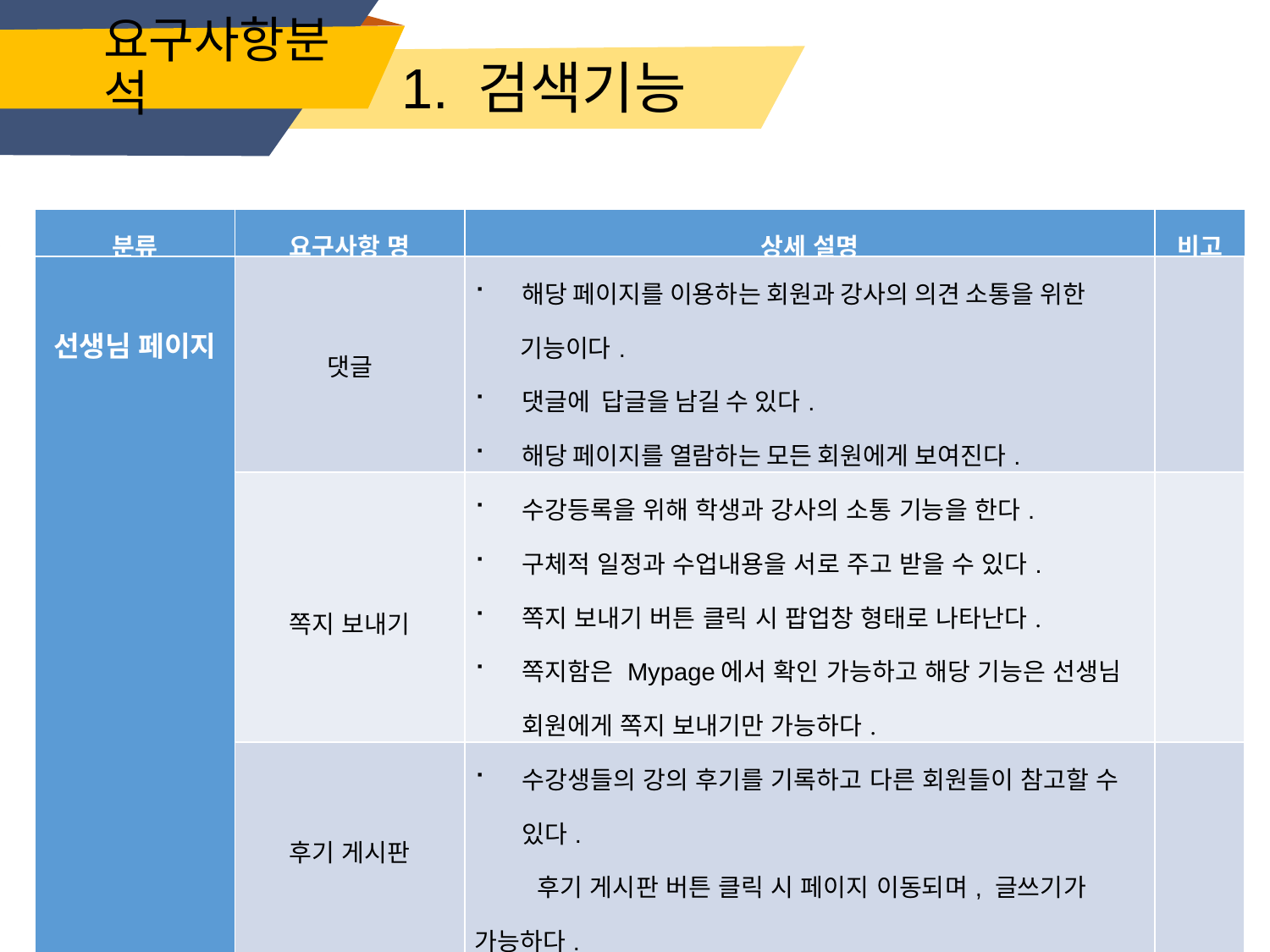

# 요구사항분석
1. 검색기능

| 분류 | 요구사항 명 | 상세 설명 | 비고 |
| --- | --- | --- | --- |
| 선생님 페이지 | 댓글 | 해당 페이지를 이용하는 회원과 강사의 의견 소통을 위한 기능이다. 댓글에 답글을 남길 수 있다. 해당 페이지를 열람하는 모든 회원에게 보여진다. |  |
| --- | --- | --- | --- |
|  | 쪽지 보내기 | 수강등록을 위해 학생과 강사의 소통 기능을 한다. 구체적 일정과 수업내용을 서로 주고 받을 수 있다. 쪽지 보내기 버튼 클릭 시 팝업창 형태로 나타난다. 쪽지함은 Mypage에서 확인 가능하고 해당 기능은 선생님 회원에게 쪽지 보내기만 가능하다. |  |
|  | 후기 게시판 | 수강생들의 강의 후기를 기록하고 다른 회원들이 참고할 수 있다. 후기 게시판 버튼 클릭 시 페이지 이동되며, 글쓰기가 가능하다. |  |
|  | 간단 소개 | 강사의 프로필과 자신을 어필할 수 있는 메시지가 표시된다. |  |